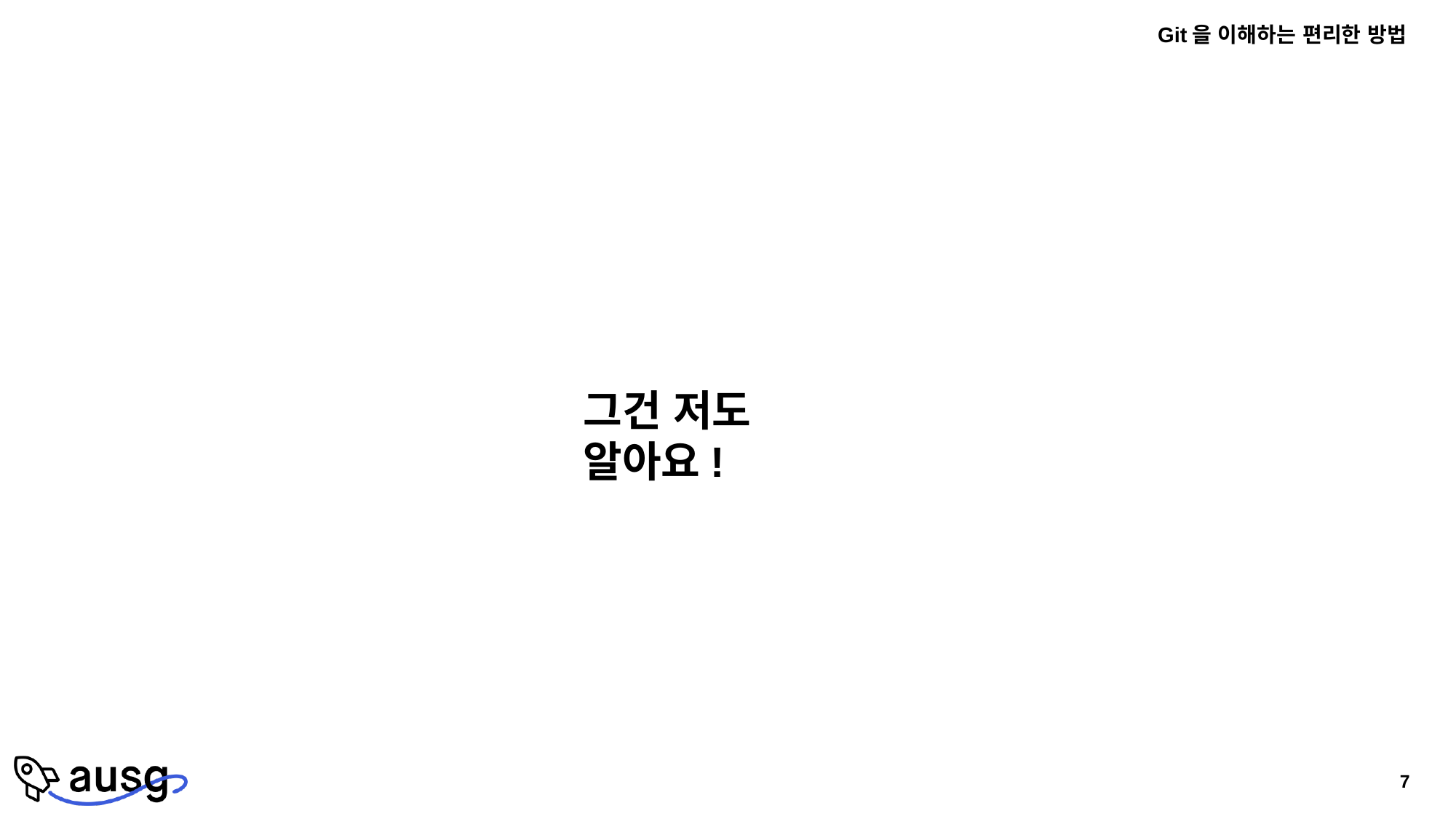

Git을 이해하는 편리한 방법
그건 저도 알아요!
7